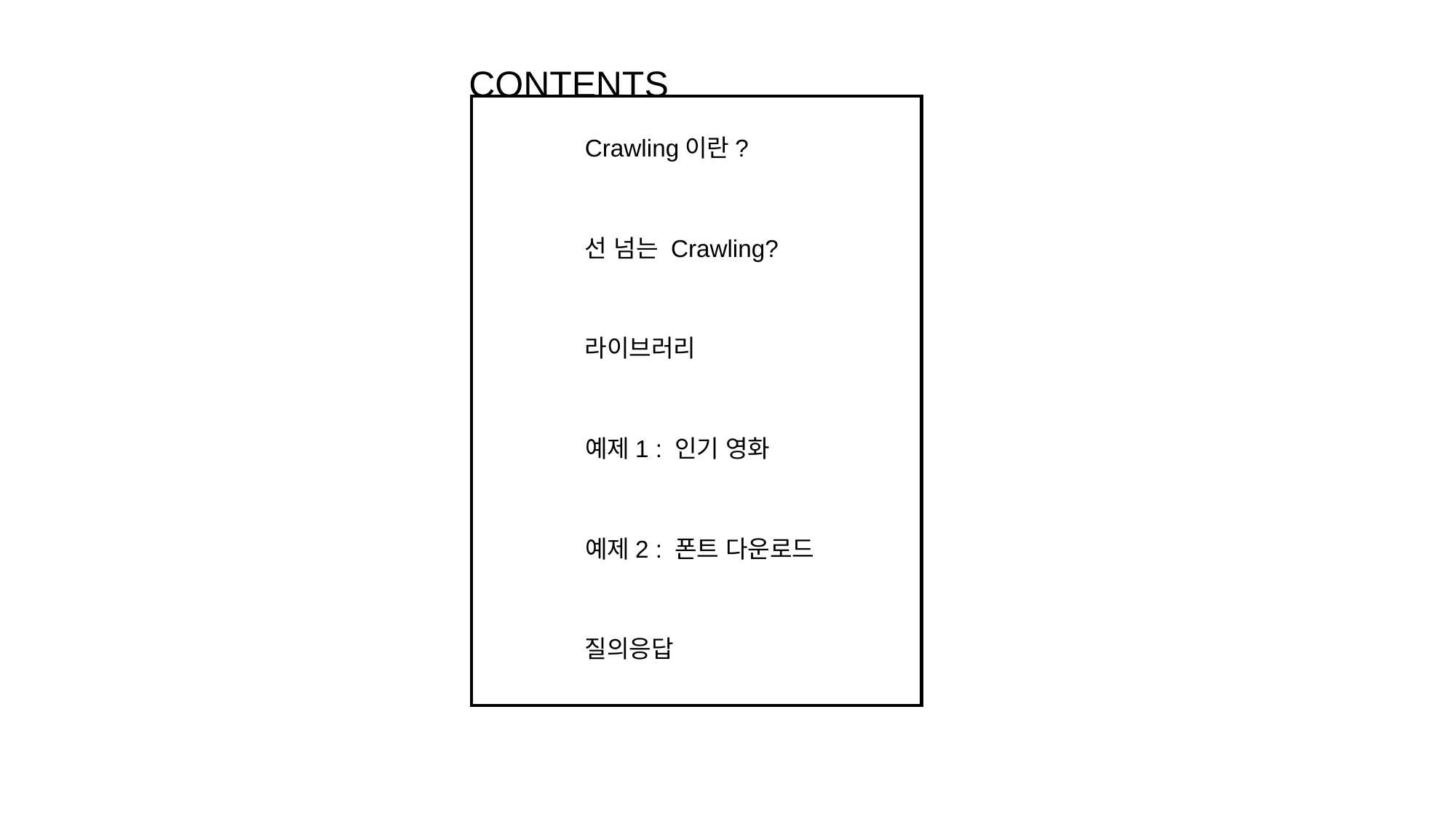

CONTENTS

Crawling이란?
선 넘는 Crawling?
라이브러리
예제1 : 인기 영화
예제2 : 폰트 다운로드
질의응답